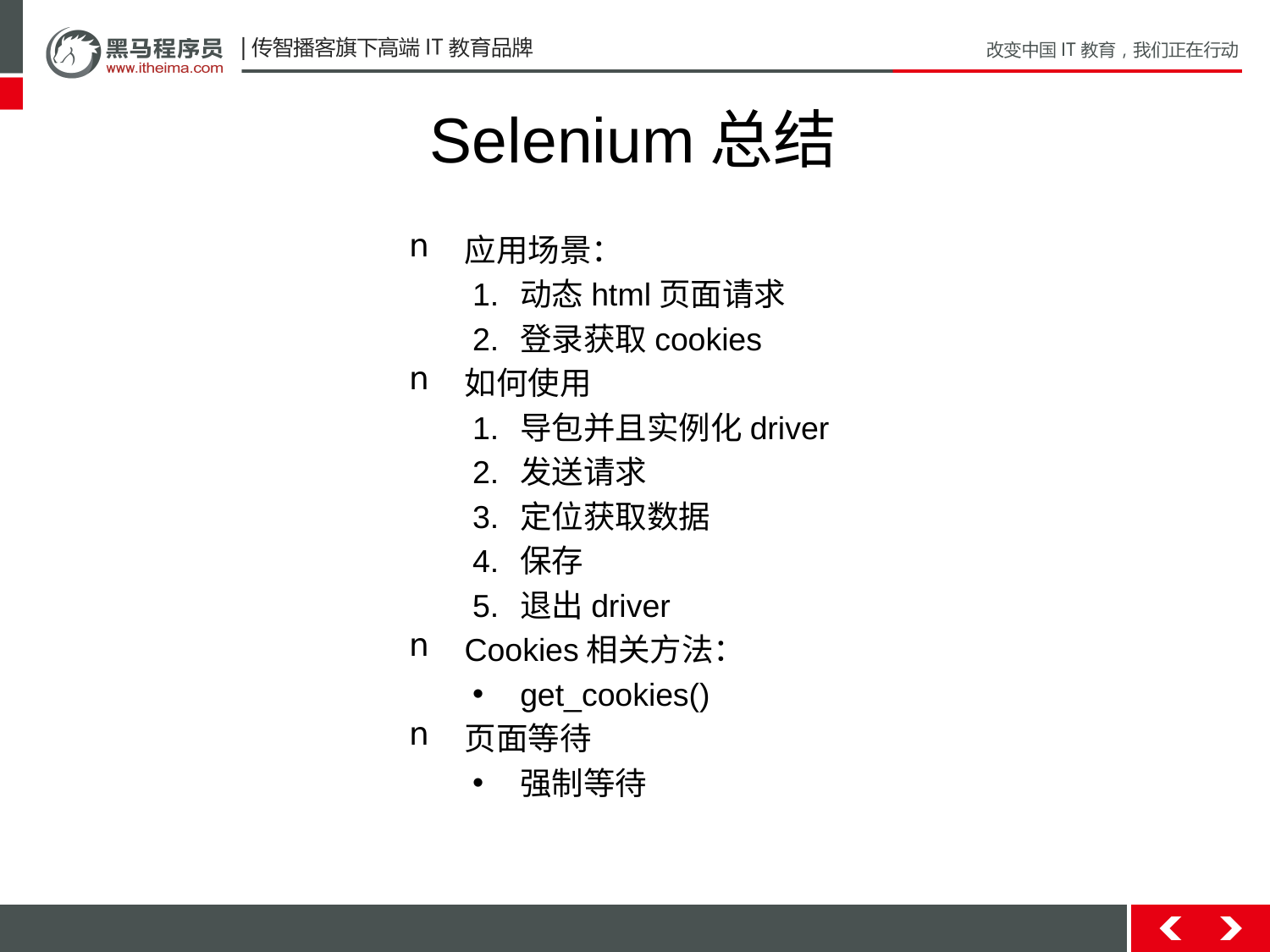

# Selenium总结
应用场景：
动态html页面请求
登录获取cookies
如何使用
导包并且实例化driver
发送请求
定位获取数据
保存
退出driver
Cookies相关方法：
get_cookies()
页面等待
强制等待